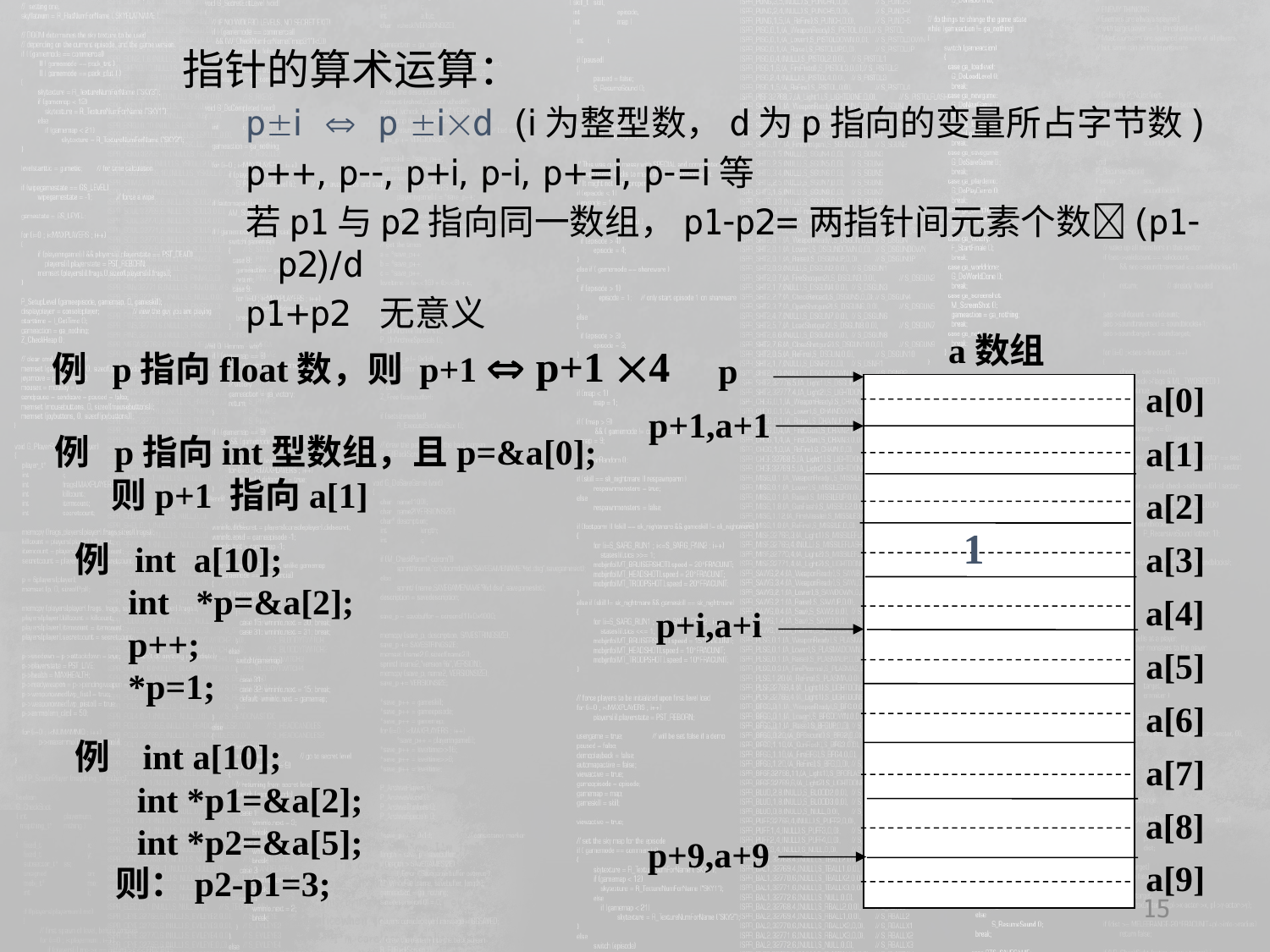

指针的算术运算：
p±i  ⇔  p ±i×d  (i为整型数，d为p指向的变量所占字节数)
p++, p--, p+i, p-i, p+=i, p-=i等
若p1与p2指向同一数组，p1-p2=两指针间元素个数⇔(p1-p2)/d
p1+p2  无意义
a数组
p
a[0]

p+1,a+1
a[1]

a[2]

a[3]

a[4]
p+i,a+i

a[5]

a[6]

a[7]
a[8]

p+9,a+9
a[9]

例  p指向float数，则 p+1 ⇔ p+1 ×4
例  p指向int型数组，且p=&a[0];
      则p+1 指向a[1]
1
例  int  a[10];
      int   *p=&a[2];
      p++;
      *p=1;
例   int a[10];
       int *p1=&a[2];
       int *p2=&a[5];
    则：p2-p1=3;
15